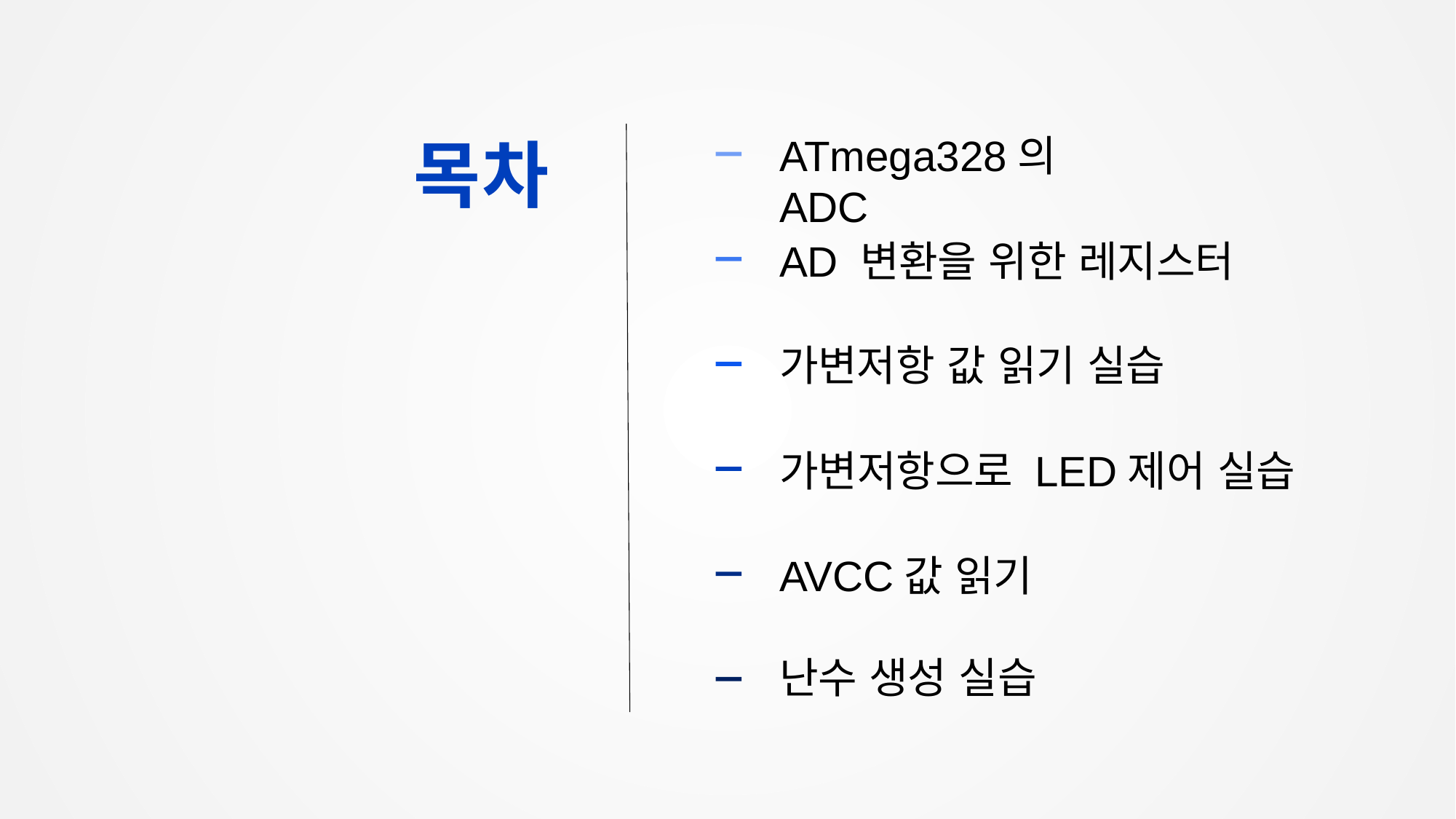

ATmega328의 ADC
목차

AD 변환을 위한 레지스터

가변저항 값 읽기 실습

가변저항으로 LED제어 실습

AVCC값 읽기

난수 생성 실습